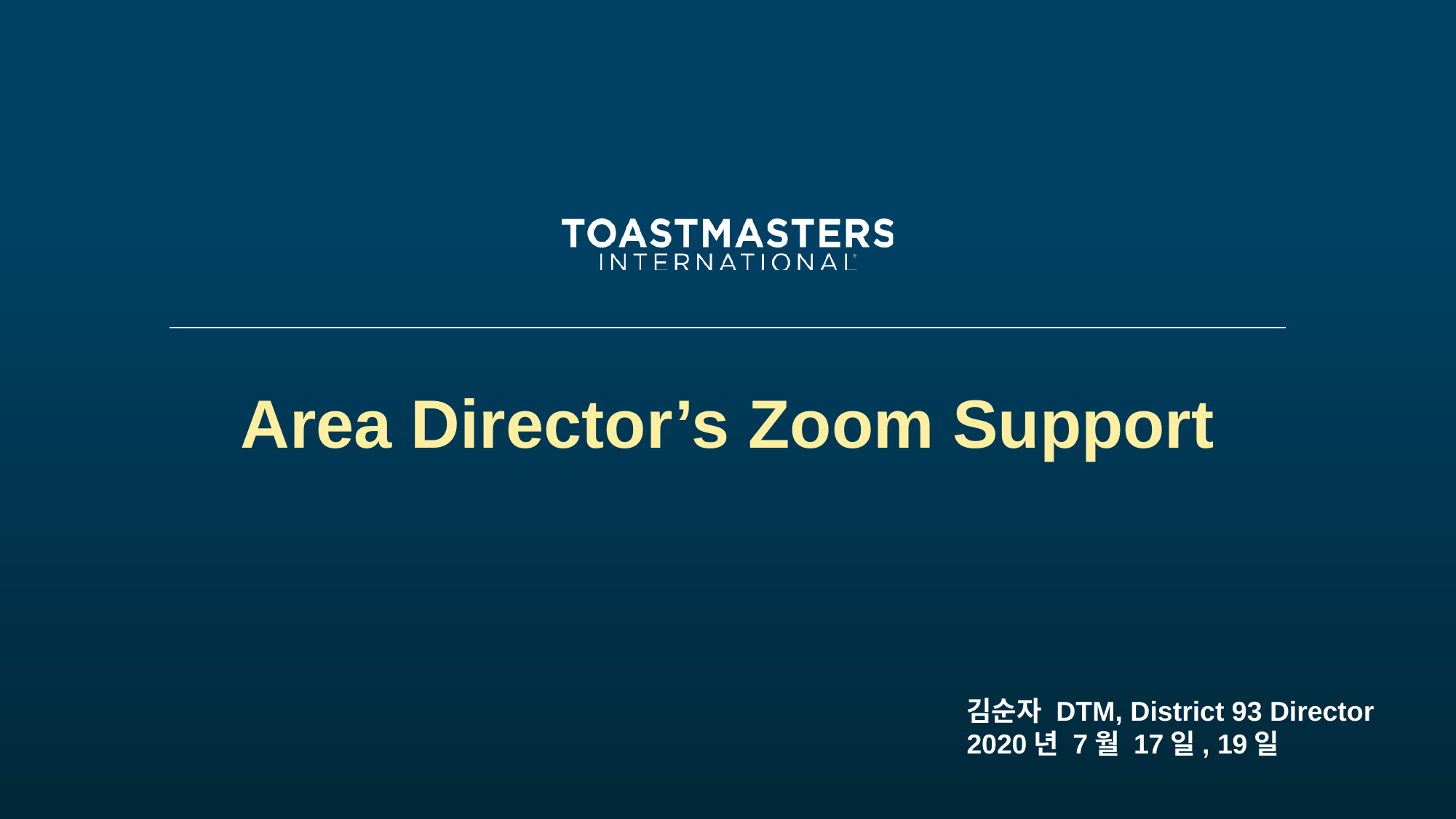

# Area Director’s Zoom Support
김순자 DTM, District 93 Director
2020년 7월 17일, 19일